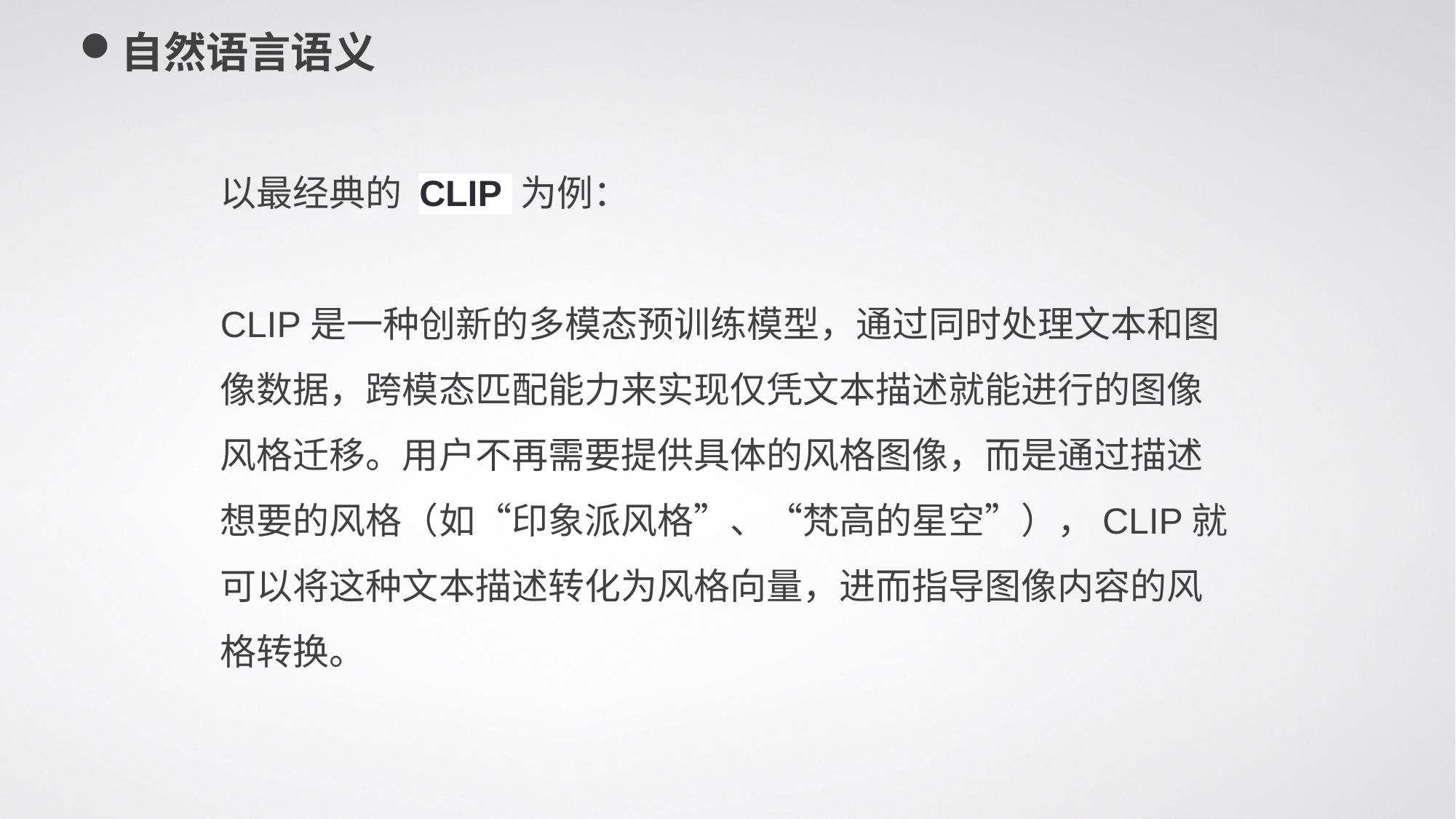

自然语言语义
以最经典的 CLIP 为例：

CLIP是一种创新的多模态预训练模型，通过同时处理文本和图像数据，跨模态匹配能力来实现仅凭文本描述就能进行的图像风格迁移。用户不再需要提供具体的风格图像，而是通过描述想要的风格（如“印象派风格”、“梵高的星空”），CLIP就可以将这种文本描述转化为风格向量，进而指导图像内容的风格转换。